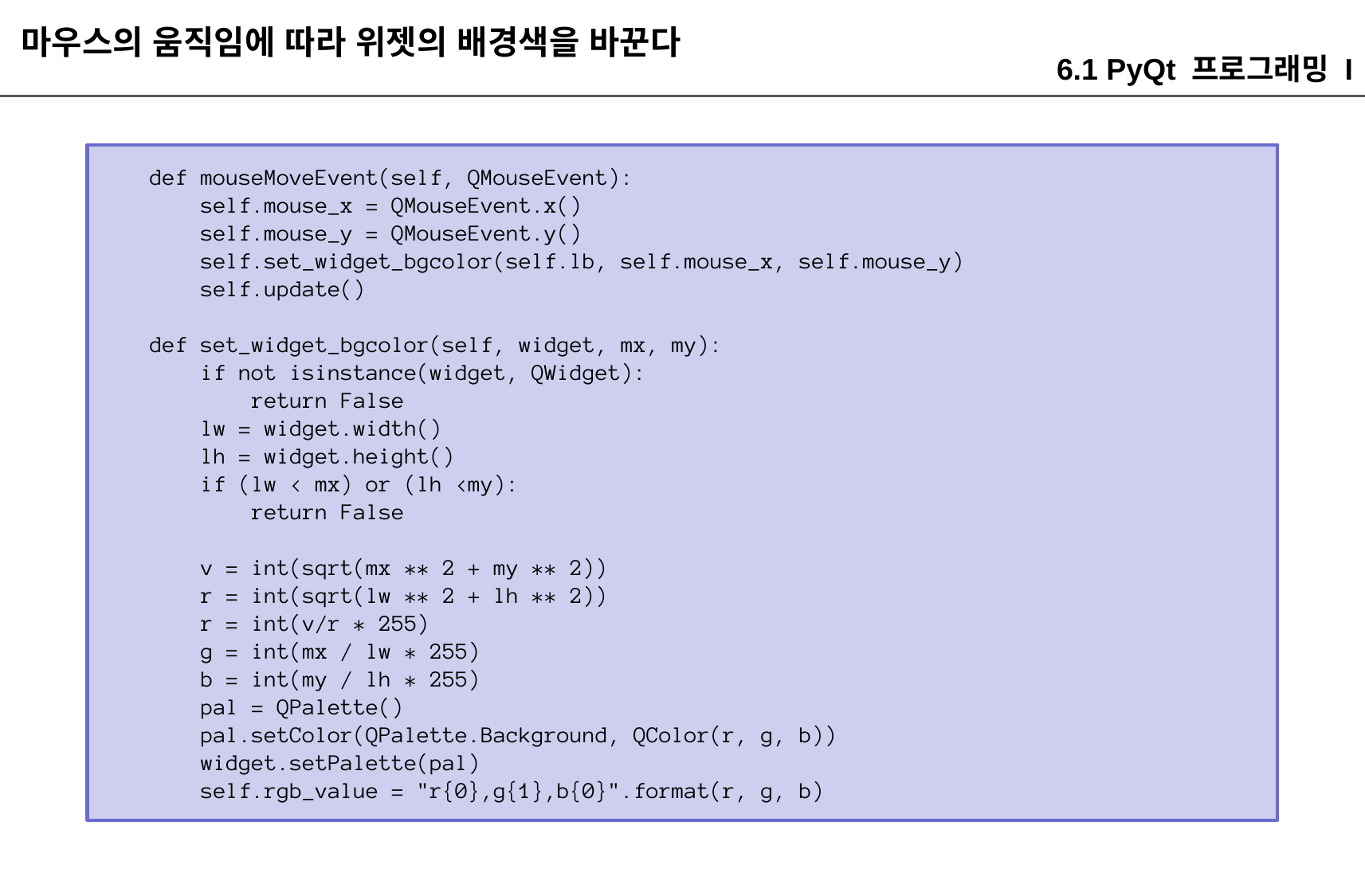

마우스의 움직임에 따라 위젯의 배경색을 바꾼다
6.1 PyQt 프로그래밍 I
    def mouseMoveEvent(self, QMouseEvent):
        self.mouse_x = QMouseEvent.x()
        self.mouse_y = QMouseEvent.y()
        self.set_widget_bgcolor(self.lb, self.mouse_x, self.mouse_y)
        self.update()

    def set_widget_bgcolor(self, widget, mx, my):
        if not isinstance(widget, QWidget):
            return False
        lw = widget.width()
        lh = widget.height()
        if (lw < mx) or (lh <my):
            return False

        v = int(sqrt(mx ** 2 + my ** 2))
        r = int(sqrt(lw ** 2 + lh ** 2))
        r = int(v/r * 255)
        g = int(mx / lw * 255)
        b = int(my / lh * 255)
        pal = QPalette()
        pal.setColor(QPalette.Background, QColor(r, g, b))
        widget.setPalette(pal)
        self.rgb_value = "r{0},g{1},b{0}".format(r, g, b)